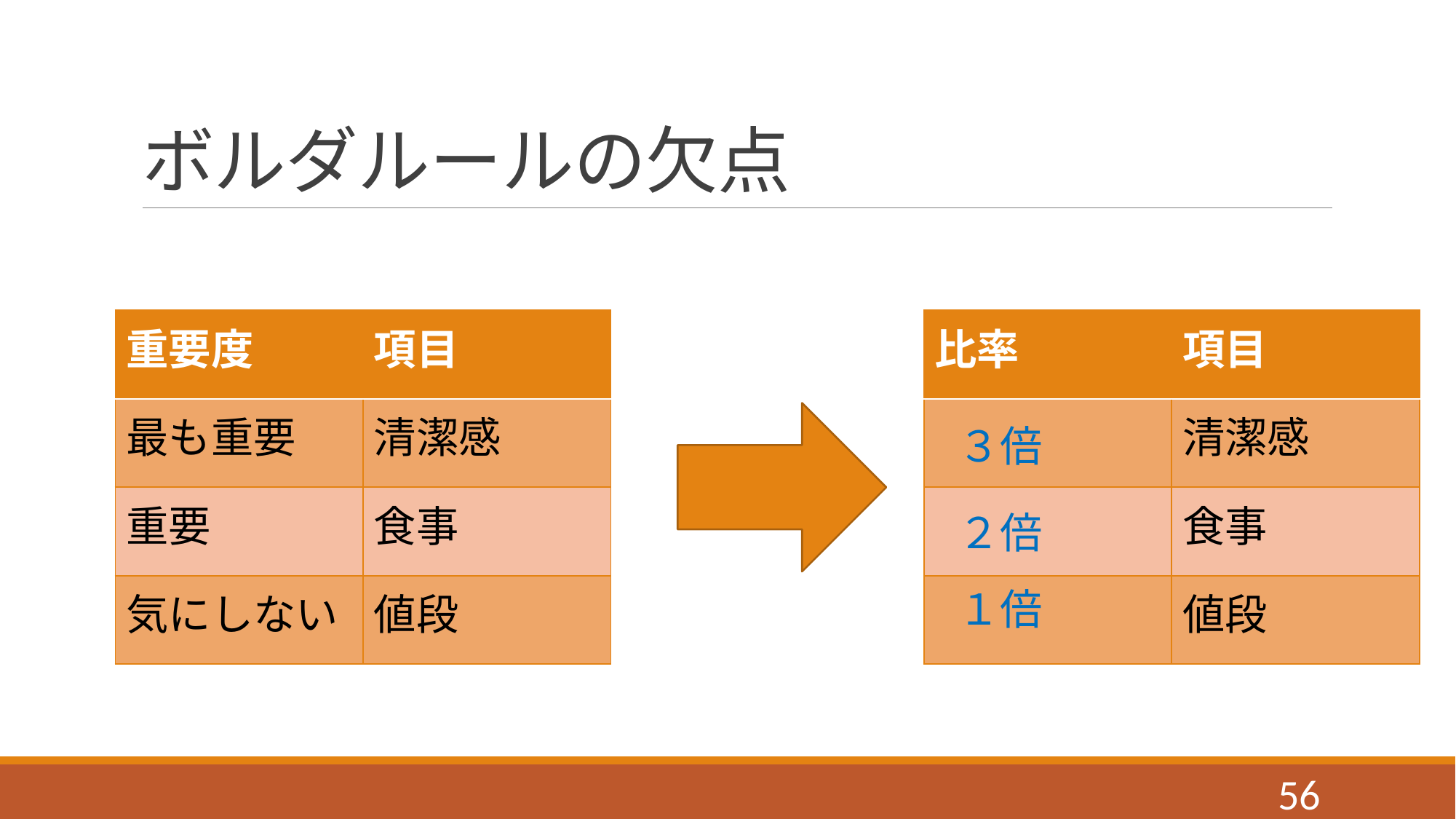

# ボルダルールの欠点

| 比率 | 項目 |
| --- | --- |
|  | 清潔感 |
|  | 食事 |
|  | 値段 |
| 重要度 | 項目 |
| --- | --- |
| 最も重要 | 清潔感 |
| 重要 | 食事 |
| 気にしない | 値段 |

３倍
２倍
１倍
56